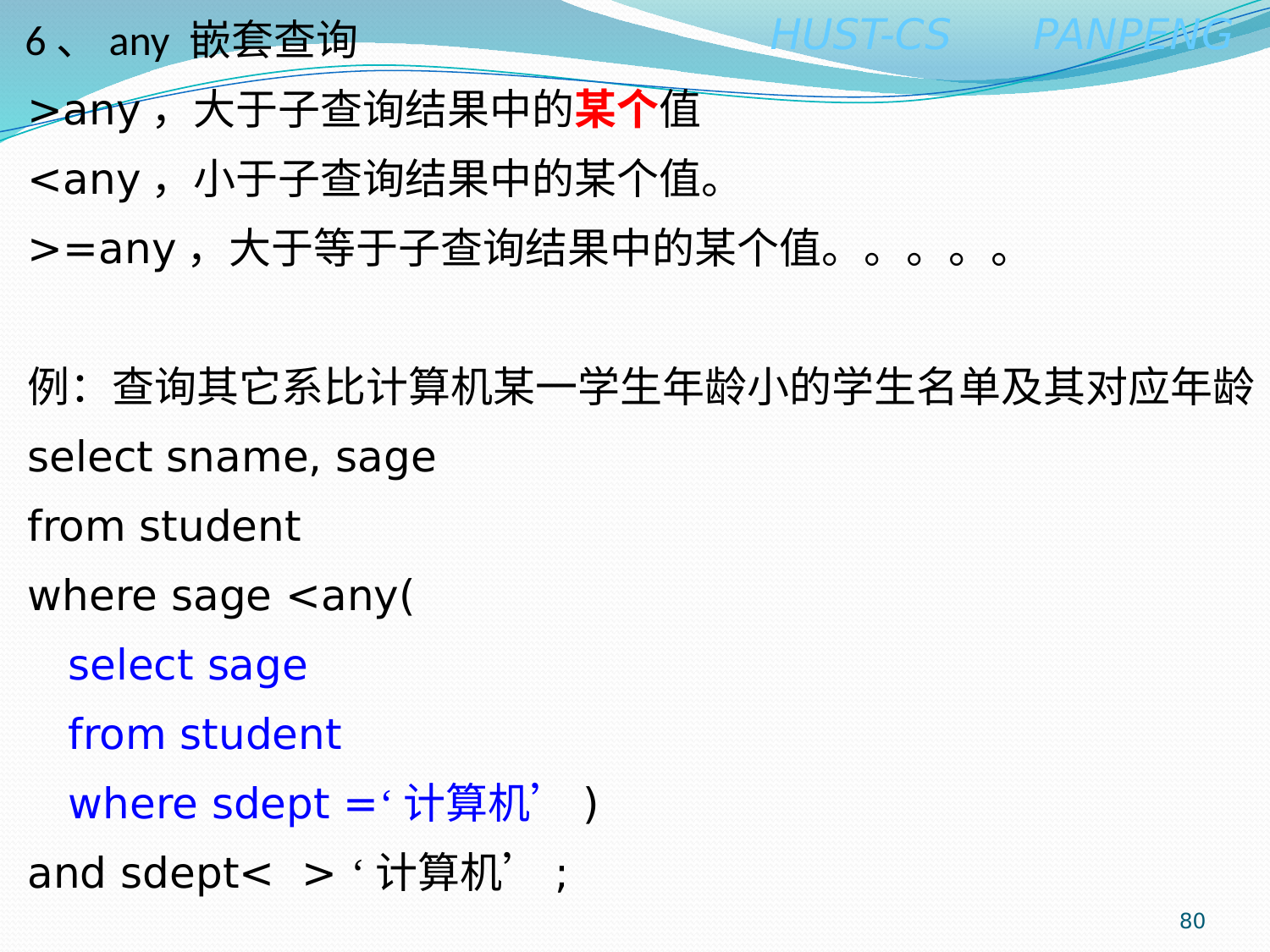

# 6、any 嵌套查询
>any，大于子查询结果中的某个值
<any，小于子查询结果中的某个值。
>=any，大于等于子查询结果中的某个值。。。。。

例：查询其它系比计算机某一学生年龄小的学生名单及其对应年龄
select sname, sage
from student
where sage <any(
   select sage
   from student
   where sdept =‘计算机’)
and sdept<  > ‘计算机’;
80